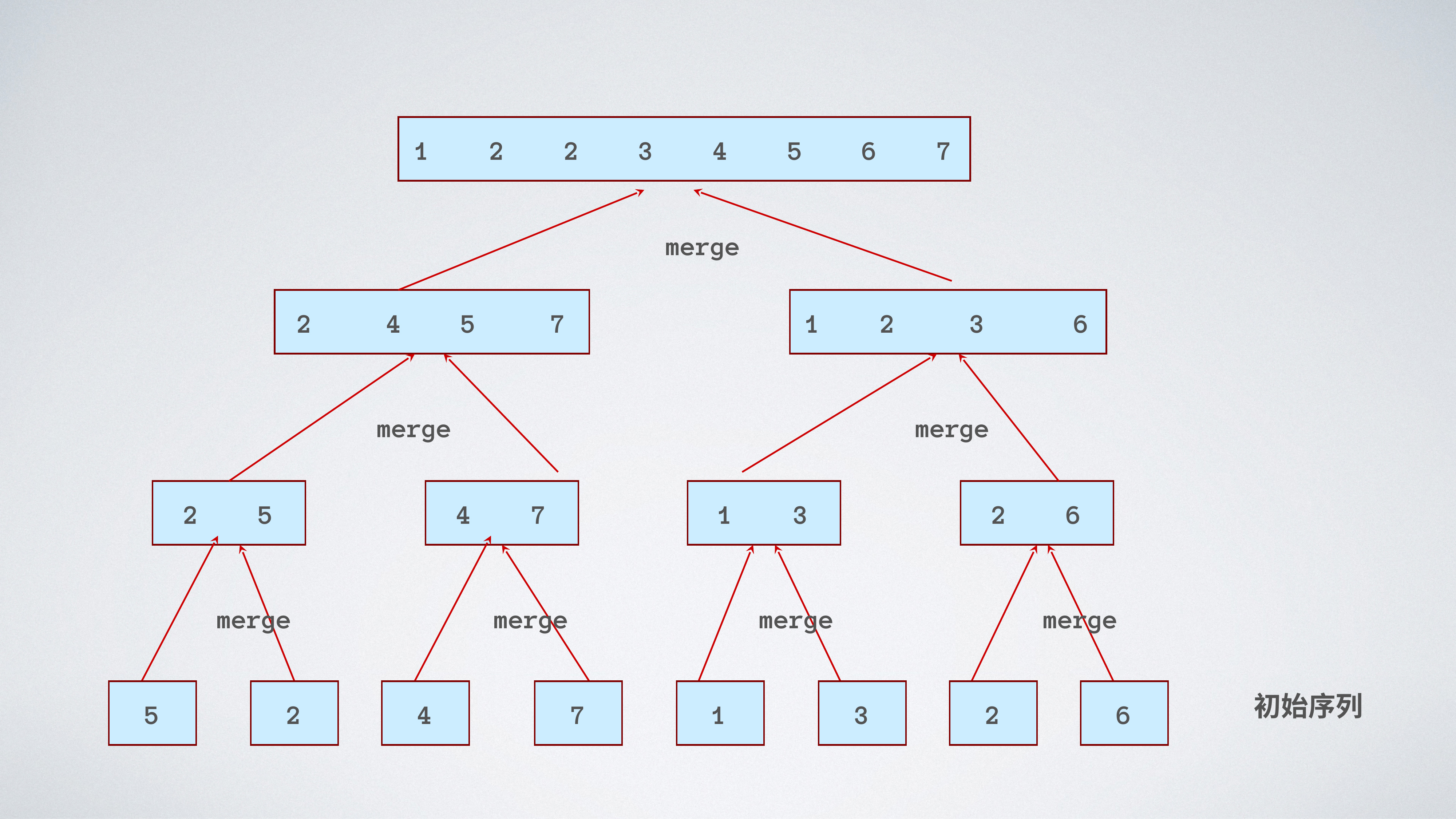

1    2    2    3    4    5    6    7

   merge
2     4    5     7

merge
1    2     3      6

merge
2    5

  merge
4    7

    merge
1    3

   merge
2    6

   merge
初始序列
5
2
4
7
1
3
2
6